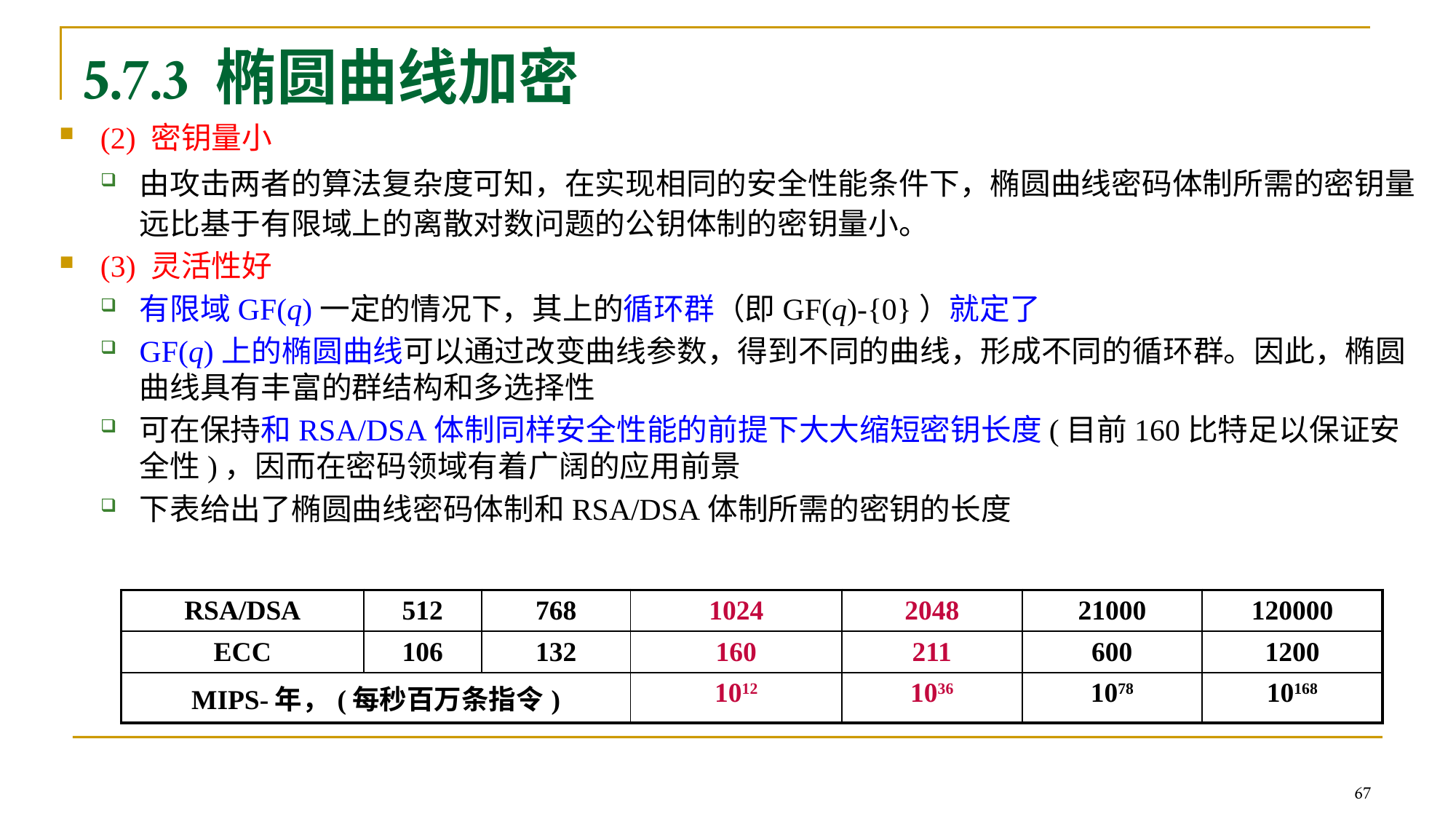

# 5.7.3 椭圆曲线加密
(2) 密钥量小
由攻击两者的算法复杂度可知，在实现相同的安全性能条件下，椭圆曲线密码体制所需的密钥量远比基于有限域上的离散对数问题的公钥体制的密钥量小。
(3) 灵活性好
有限域GF(q)一定的情况下，其上的循环群（即GF(q)-{0}）就定了
GF(q)上的椭圆曲线可以通过改变曲线参数，得到不同的曲线，形成不同的循环群。因此，椭圆曲线具有丰富的群结构和多选择性
可在保持和RSA/DSA体制同样安全性能的前提下大大缩短密钥长度(目前160比特足以保证安全性)，因而在密码领域有着广阔的应用前景
下表给出了椭圆曲线密码体制和RSA/DSA体制所需的密钥的长度
| RSA/DSA | 512 | 768 | 1024 | 2048 | 21000 | 120000 |
| --- | --- | --- | --- | --- | --- | --- |
| ECC | 106 | 132 | 160 | 211 | 600 | 1200 |
| MIPS-年，(每秒百万条指令) |  |  | 1012 | 1036 | 1078 | 10168 |
67